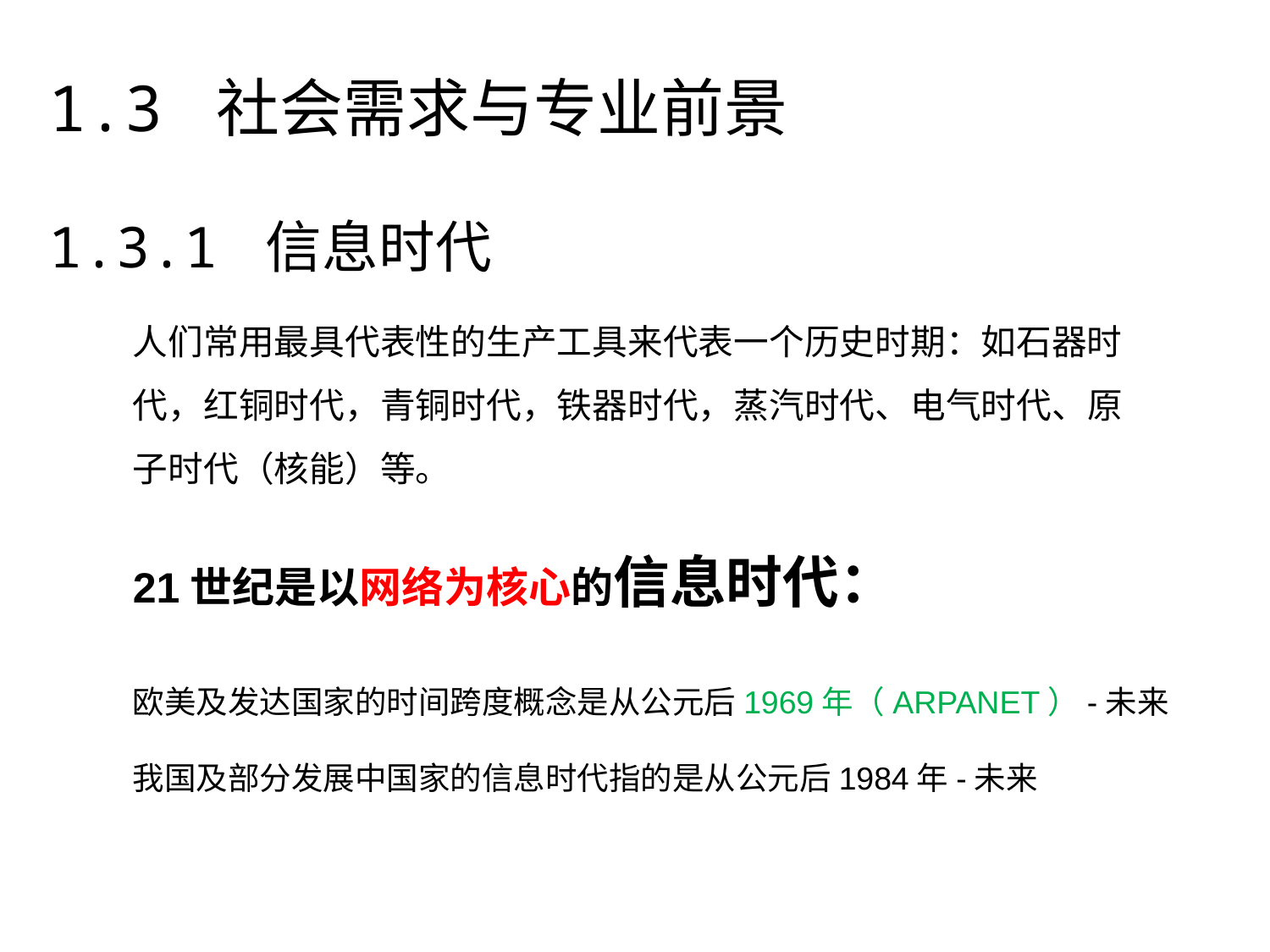

1.3 社会需求与专业前景

1.3.1 信息时代
人们常用最具代表性的生产工具来代表一个历史时期：如石器时代，红铜时代，青铜时代，铁器时代，蒸汽时代、电气时代、原子时代（核能）等。
21世纪是以网络为核心的信息时代：

欧美及发达国家的时间跨度概念是从公元后1969年（ARPANET）-未来

我国及部分发展中国家的信息时代指的是从公元后1984年-未来